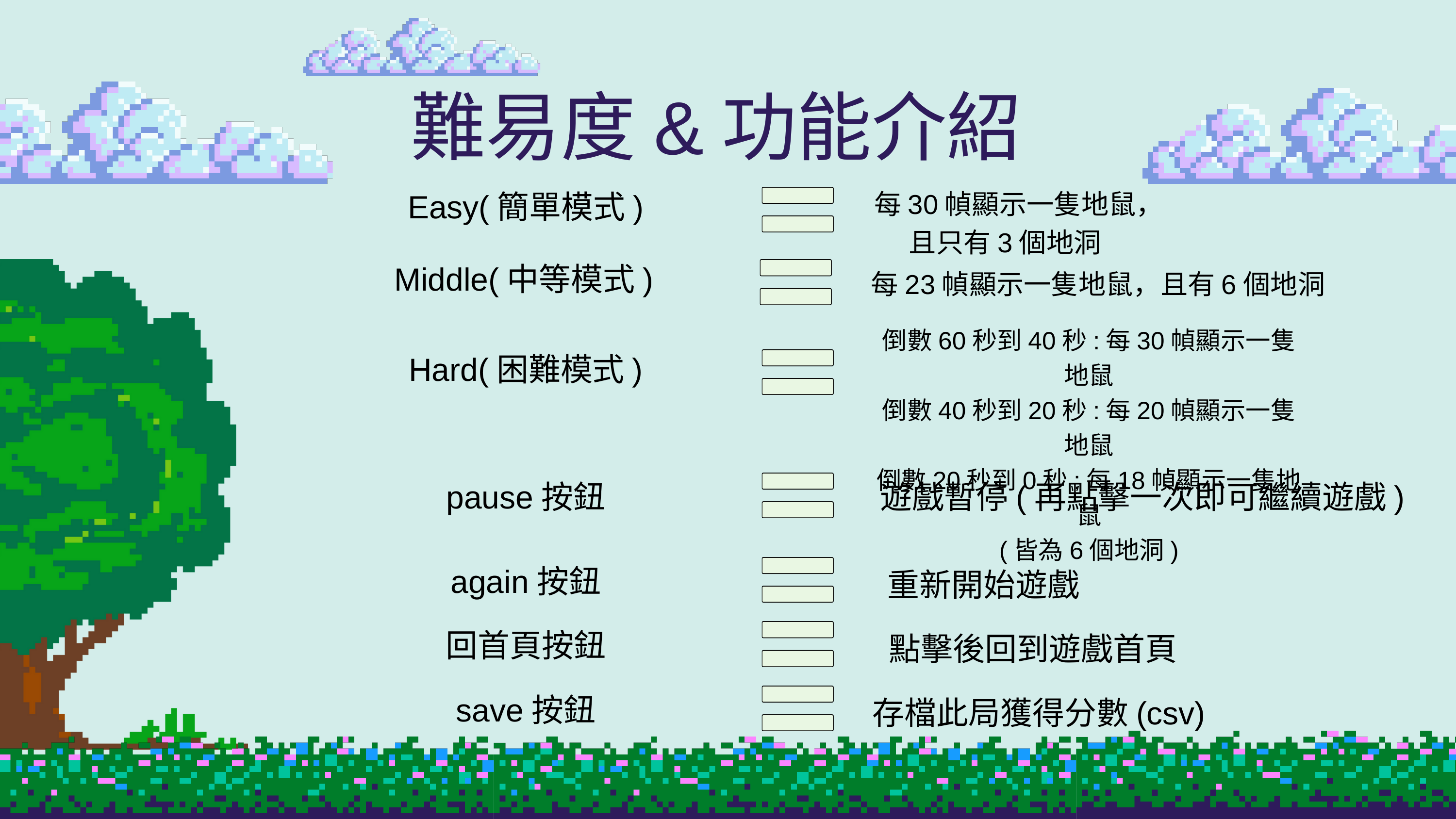

難易度&功能介紹

Easy(簡單模式)
每30幀顯示一隻地鼠，且只有3個地洞

Middle(中等模式)

每23幀顯示一隻地鼠，且有6個地洞
倒數60秒到40秒:每30幀顯示一隻地鼠
倒數40秒到20秒:每20幀顯示一隻地鼠
倒數20秒到0秒:每18幀顯示一隻地鼠
(皆為6個地洞)

Hard(困難模式)

pause按鈕
遊戲暫停(再點擊一次即可繼續遊戲)

again按鈕

重新開始遊戲
回首頁按鈕

點擊後回到遊戲首頁
save按鈕

存檔此局獲得分數(csv)